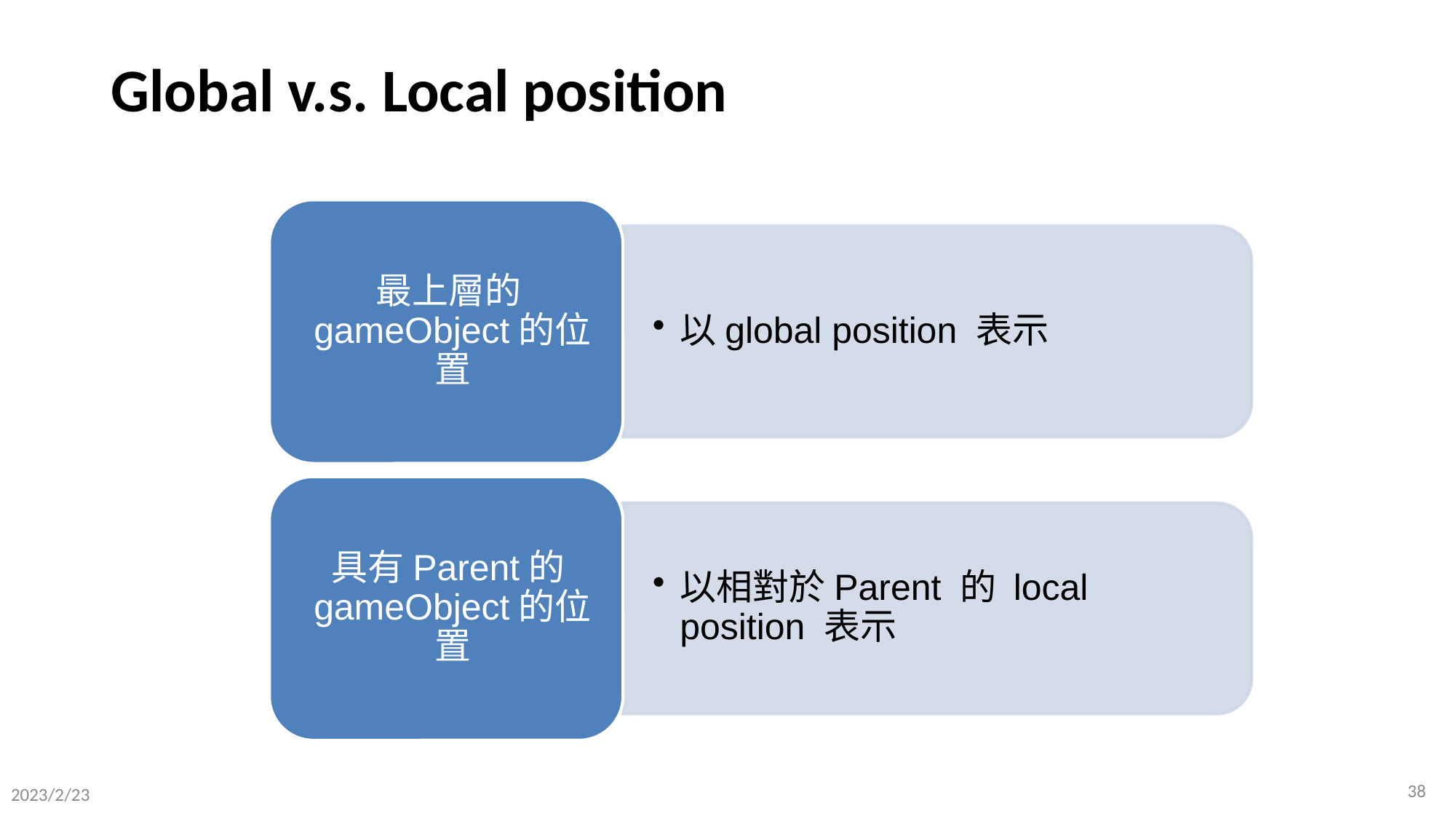

# Global v.s. Local position
以global position 表示
最上層的gameObject的位置
以相對於Parent 的 local position 表示
具有Parent的gameObject的位置
38
2023/2/23